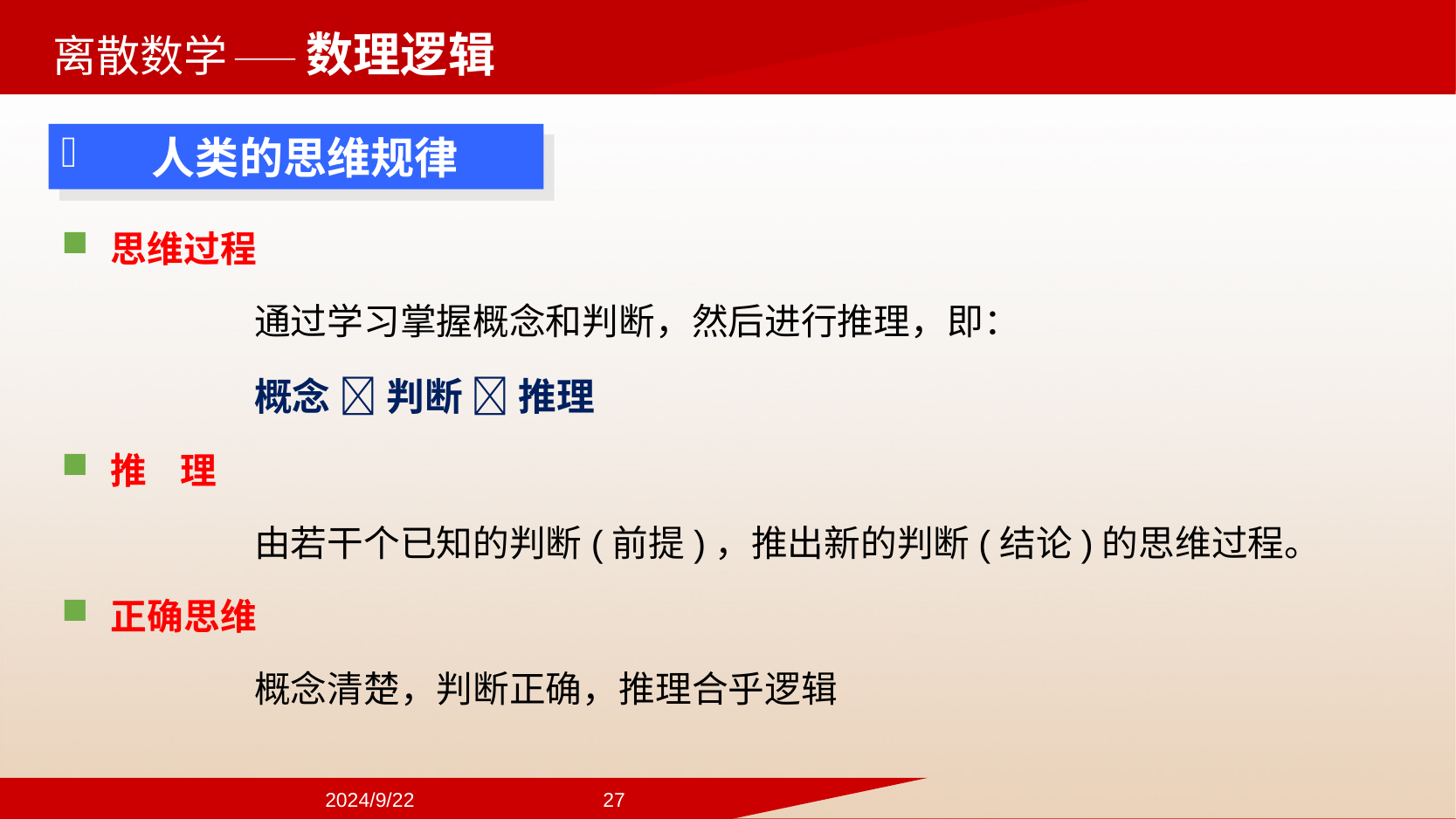

——数理逻辑
人类的思维规律
思维过程
通过学习掌握概念和判断，然后进行推理，即：
概念 ⇒ 判断 ⇒ 推理
推    理
由若干个已知的判断(前提)，推出新的判断(结论)的思维过程。
正确思维
概念清楚，判断正确，推理合乎逻辑

2024/9/22
27